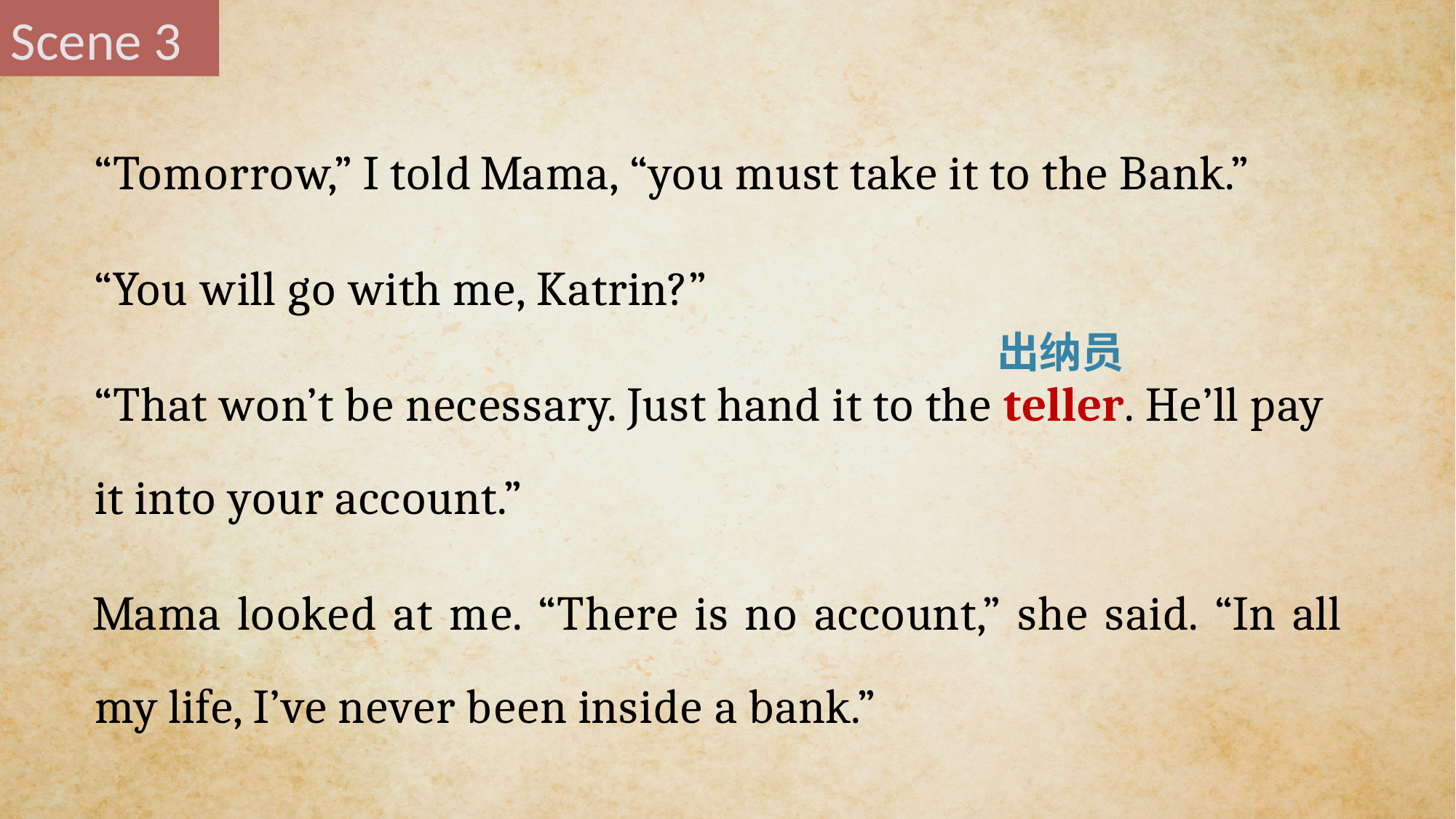

Scene 3
“Tomorrow,” I told Mama, “you must take it to the Bank.”
“You will go with me, Katrin?”
“That won’t be necessary. Just hand it to the teller. He’ll pay it into your account.”
Mama looked at me. “There is no account,” she said. “In all my life, I’ve never been inside a bank.”
出纳员